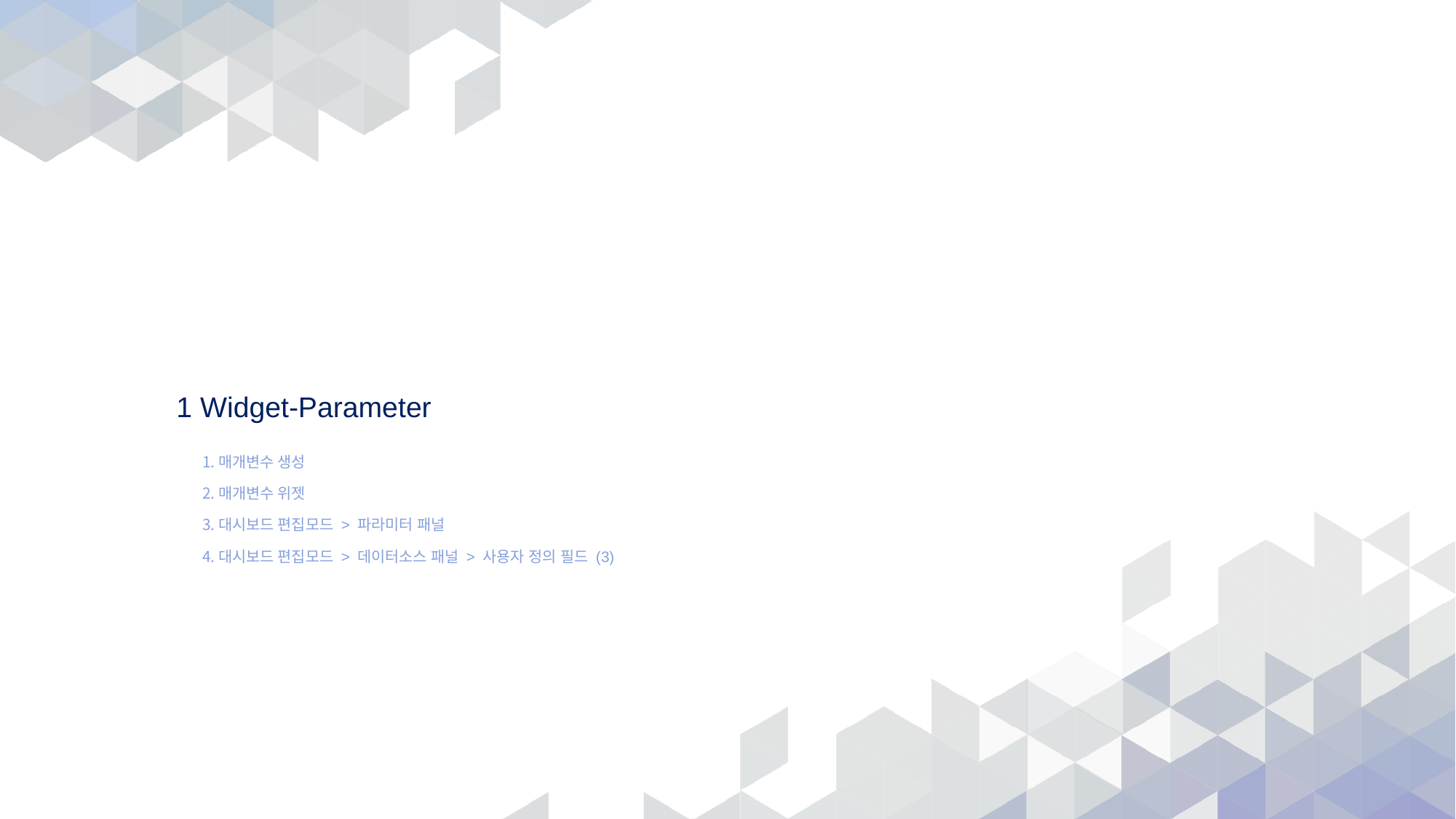

# 1 Widget-Parameter
매개변수 생성
매개변수 위젯
대시보드 편집모드 > 파라미터 패널
대시보드 편집모드 > 데이터소스 패널 > 사용자 정의 필드 (3)